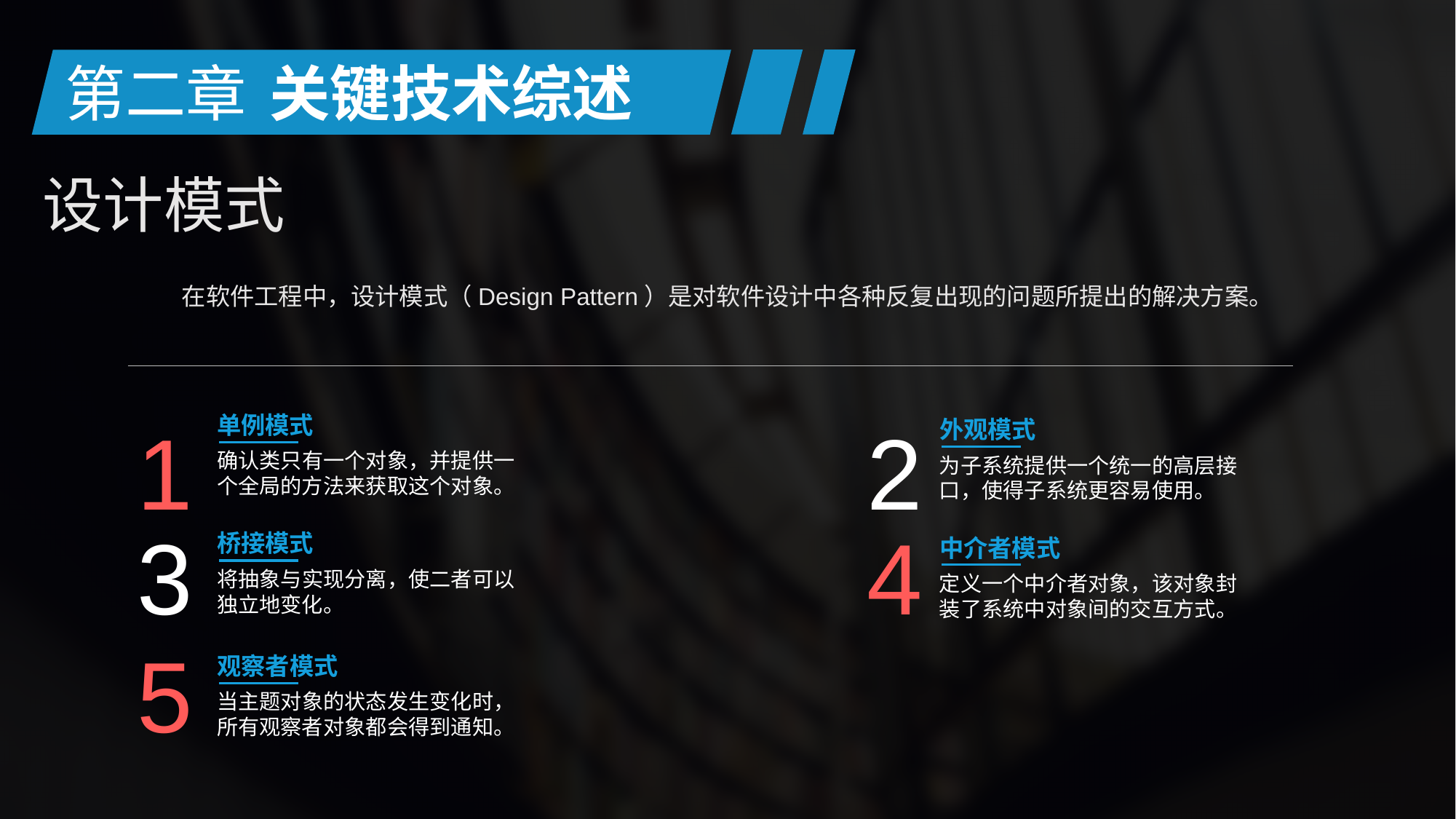

第二章
关键技术综述
设计模式
在软件工程中，设计模式（Design Pattern）是对软件设计中各种反复出现的问题所提出的解决方案。
1
单例模式
2
外观模式
确认类只有一个对象，并提供一个全局的方法来获取这个对象。
为子系统提供一个统一的高层接口，使得子系统更容易使用。
3
4
桥接模式
中介者模式
将抽象与实现分离，使二者可以独立地变化。
定义一个中介者对象，该对象封装了系统中对象间的交互方式。
5
观察者模式
当主题对象的状态发生变化时，所有观察者对象都会得到通知。